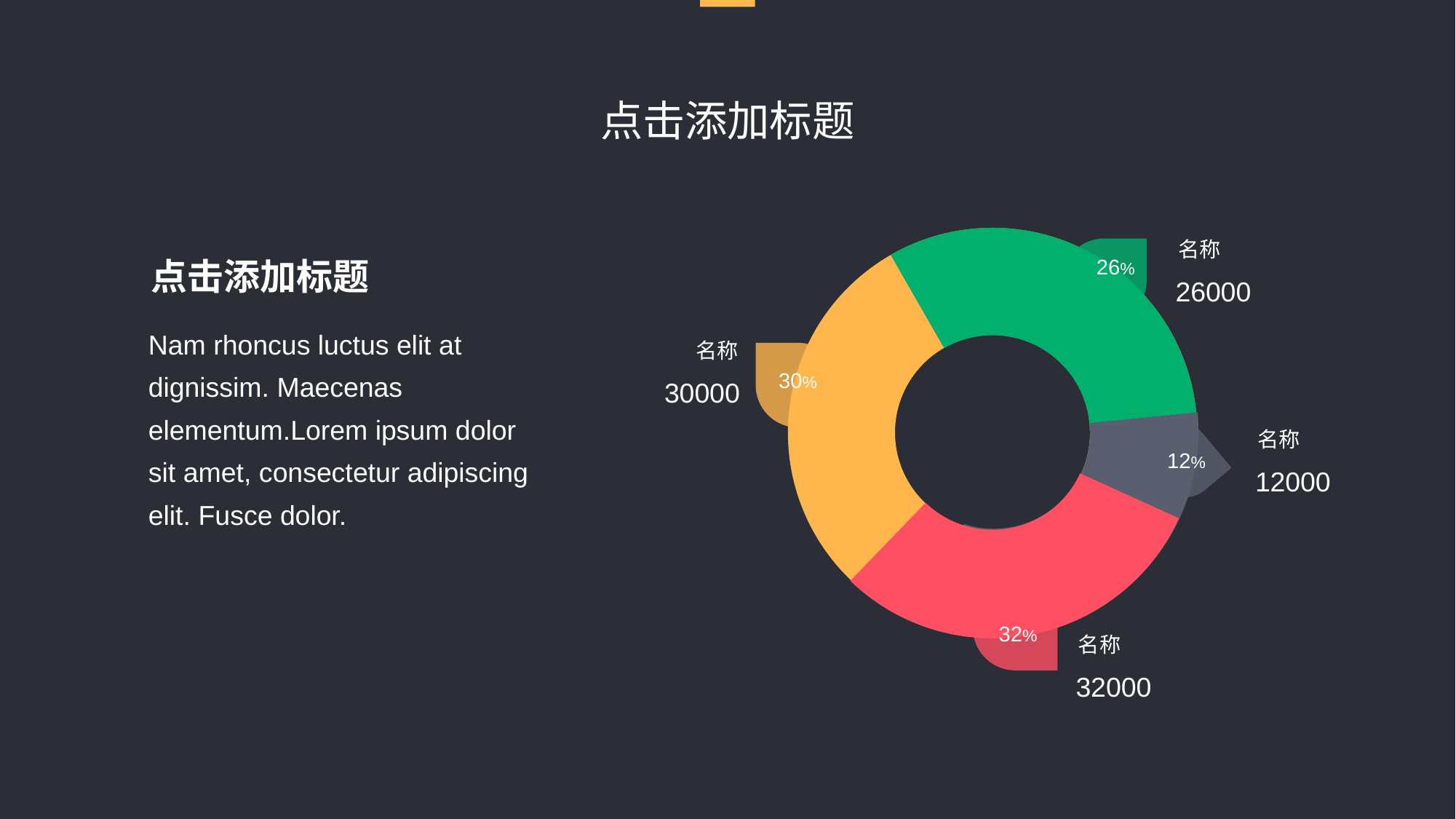

点击添加标题

名称

点击添加标题
26%
26000
Nam rhoncus luctus elit at dignissim. Maecenas elementum.Lorem ipsum dolor sit amet, consectetur adipiscing elit. Fusce dolor.
名称

30%
30000
名称

12%
12000

32%
名称
32000